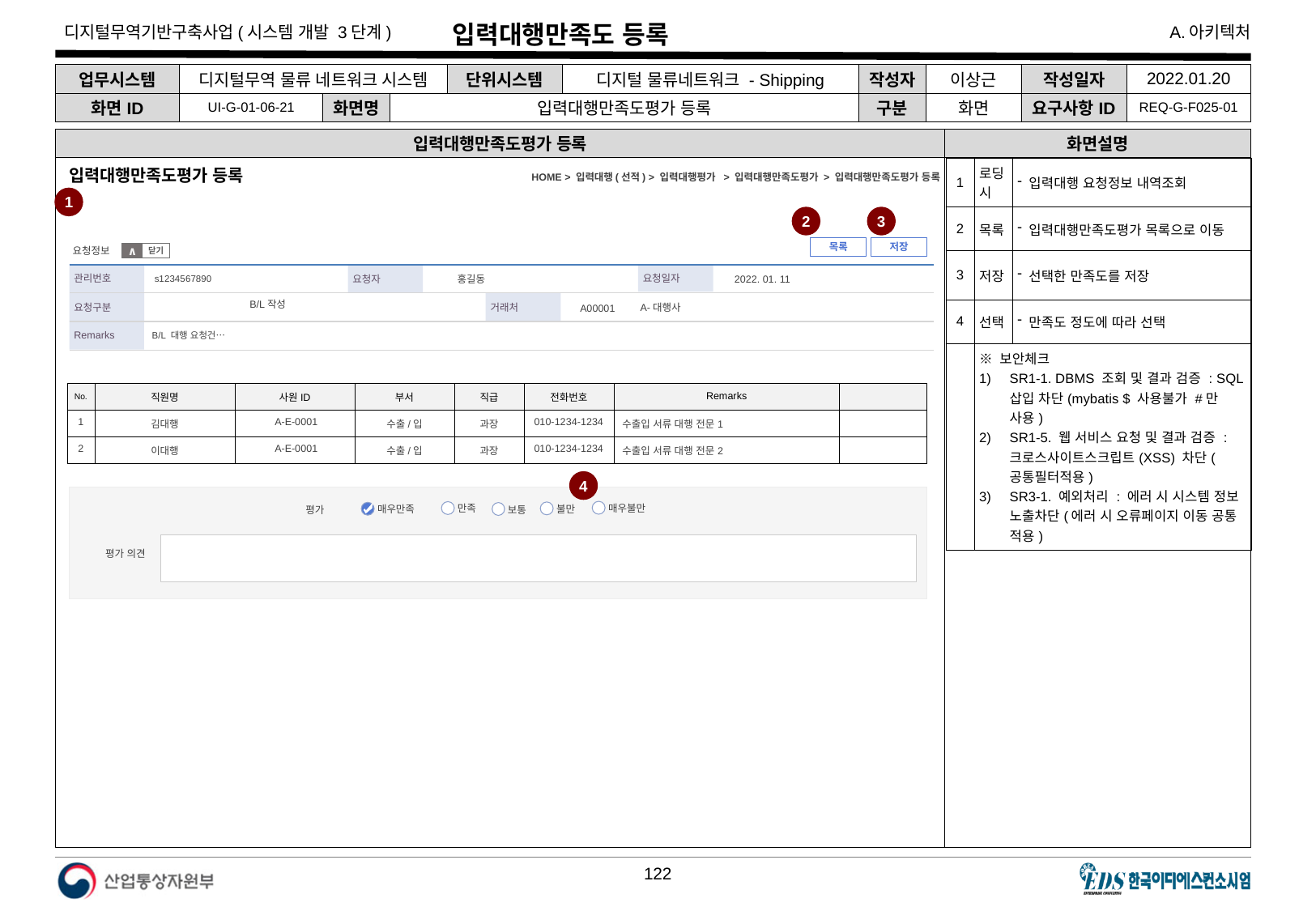

# 입력대행만족도 등록
| 업무시스템 | 디지털무역 물류 네트워크 시스템 |  |  | 단위시스템 | 디지털 물류네트워크 - Shipping | 작성자 | 이상근 | 작성일자 | 2022.01.20 |
| --- | --- | --- | --- | --- | --- | --- | --- | --- | --- |
| 화면ID | UI-G-01-06-21 | 화면명 | 입력대행만족도평가 등록 |  |  | 구분 | 화면 | 요구사항ID | REQ-G-F025-01 |
입력대행만족도평가 등록

화면설명

| 1 | 로딩시 | 입력대행 요청정보 내역조회 |
| --- | --- | --- |
| 2 | 목록 | 입력대행만족도평가 목록으로 이동 |
| 3 | 저장 | 선택한 만족도를 저장 |
| 4 | 선택 | 만족도 정도에 따라 선택 |
|  | ※ 보안체크 SR1-1. DBMS 조회 및 결과 검증 : SQL 삽입 차단(mybatis $ 사용불가 #만 사용) SR1-5. 웹 서비스 요청 및 결과 검증 : 크로스사이트스크립트(XSS) 차단(공통필터적용) SR3-1. 예외처리 : 에러 시 시스템 정보 노출차단(에러 시 오류페이지 이동 공통 적용) |  |
HOME > 입력대행(선적) > 입력대행평가  > 입력대행만족도평가 > 입력대행만족도평가 등록
입력대행만족도평가 등록
1
2
3
목록
저장
요청정보
닫기
∧

요청일자
관리번호
요청자
s1234567890
2022. 01. 11

홍길동
요청구분
거래처
B/L작성
 A-대행사
A00001
Remarks
B/L 대행 요청건…
| No. | 직원명 | 사원ID | 부서 | 직급 | 전화번호 | Remarks |  |
| --- | --- | --- | --- | --- | --- | --- | --- |
| 1 | 김대행 | A-E-0001 | 수출/입 | 과장 | 010-1234-1234 | 수출입 서류 대행 전문1 |  |
| 2 | 이대행 | A-E-0001 | 수출/입 | 과장 | 010-1234-1234 | 수출입 서류 대행 전문2 |  |
4

평가

매우불만

만족

불만

매우만족

보통

평가 의견